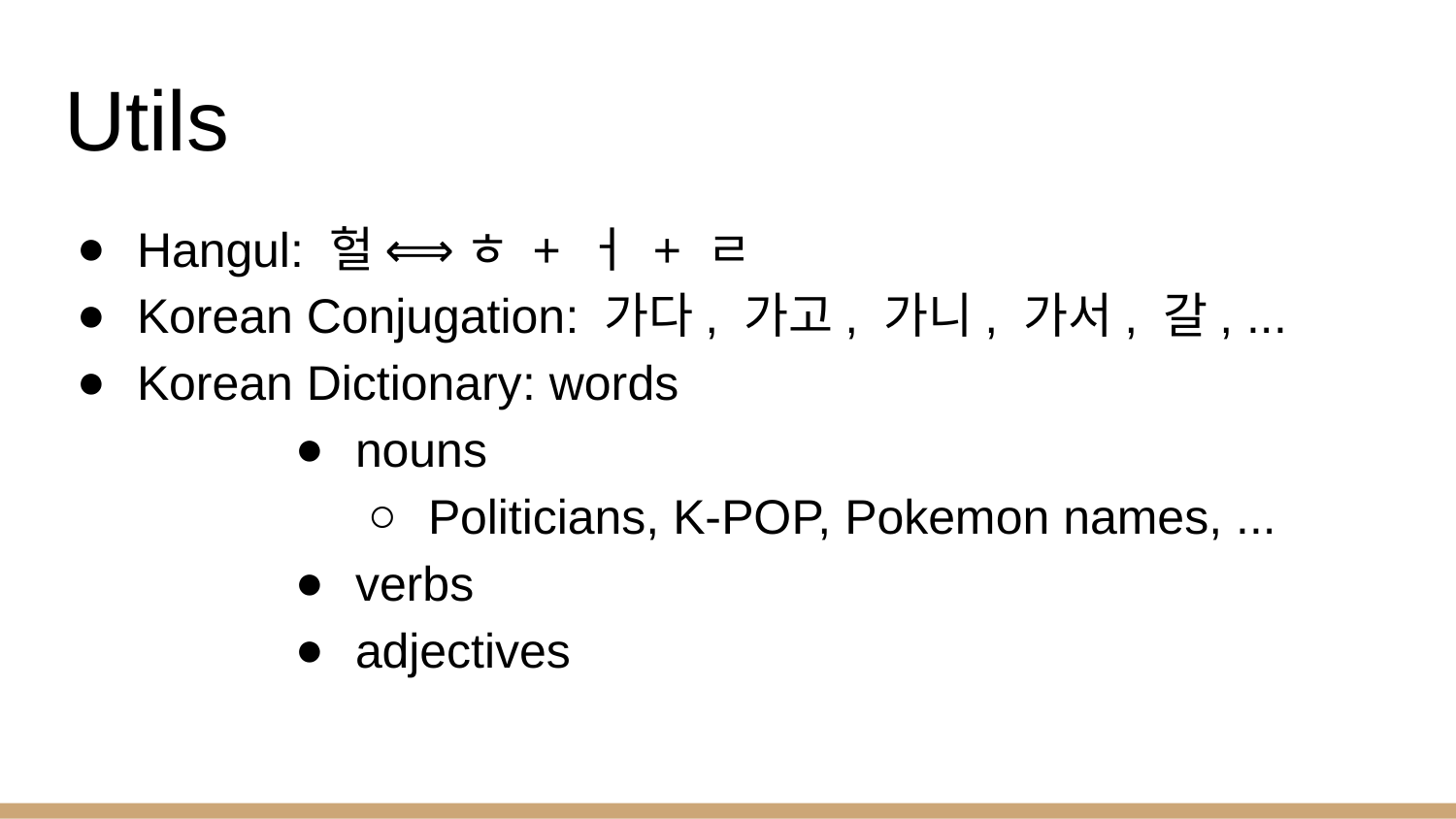

# Utils
Hangul: 헐 ⟺ ㅎ + ㅓ + ㄹ
Korean Conjugation: 가다, 가고, 가니, 가서, 갈, ...
Korean Dictionary: words
nouns
Politicians, K-POP, Pokemon names, ...
verbs
adjectives